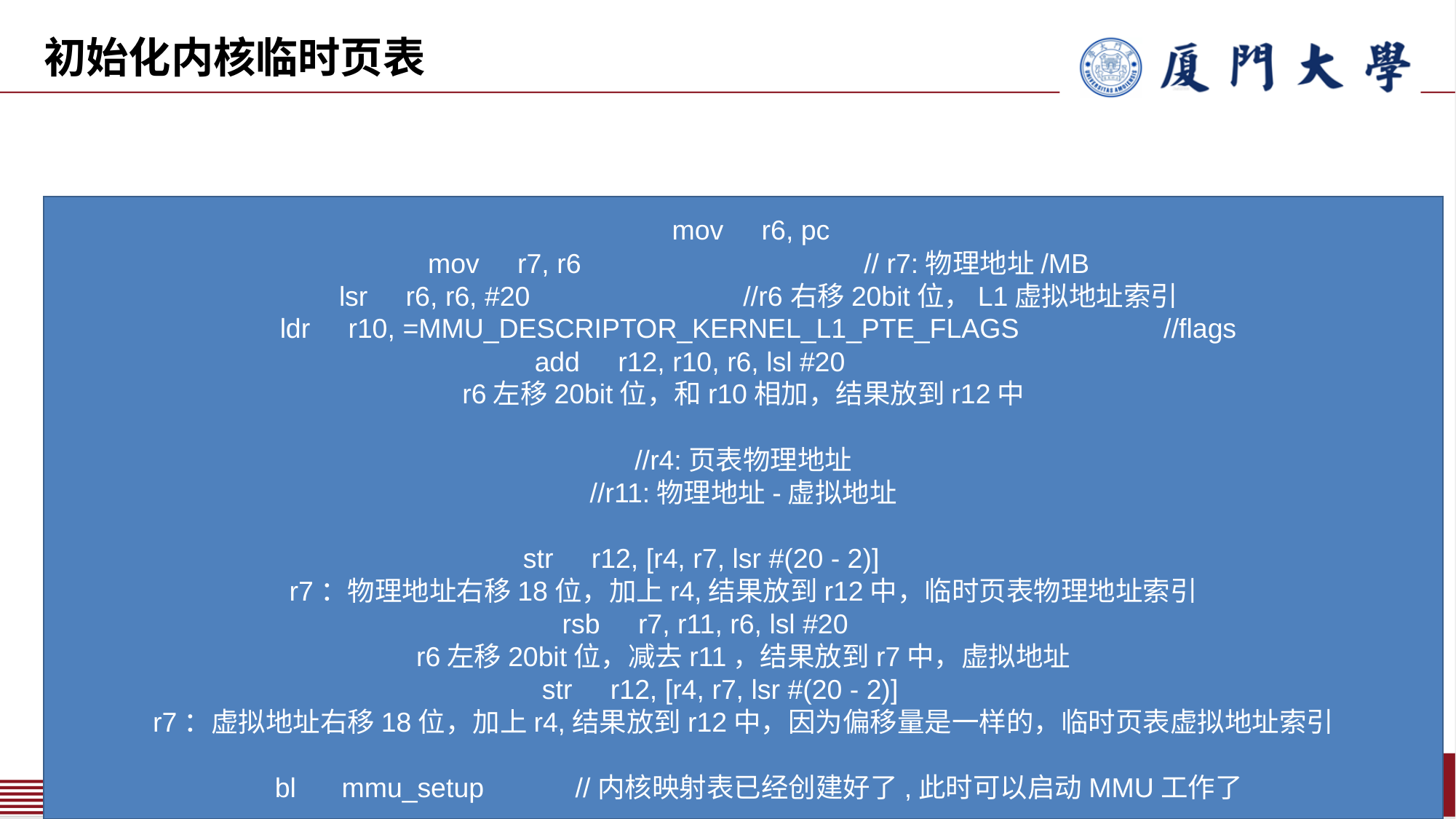

初始化内核临时页表
  mov     r6, pc
    mov     r7, r6                                     // r7:物理地址/MB
    lsr     r6, r6, #20                            //r6右移20bit位，L1虚拟地址索引
    ldr     r10, =MMU_DESCRIPTOR_KERNEL_L1_PTE_FLAGS                   //flags
    add     r12, r10, r6, lsl #20
r6左移20bit位，和r10相加，结果放到r12中

//r4:页表物理地址
//r11:物理地址-虚拟地址

  str     r12, [r4, r7, lsr #(20 - 2)]
r7：物理地址右移18位，加上r4,结果放到r12中，临时页表物理地址索引
    rsb     r7, r11, r6, lsl #20
r6左移20bit位，减去r11，结果放到r7中，虚拟地址
    str     r12, [r4, r7, lsr #(20 - 2)]
r7：虚拟地址右移18位，加上r4,结果放到r12中，因为偏移量是一样的，临时页表虚拟地址索引

    bl      mmu_setup            //内核映射表已经创建好了,此时可以启动MMU工作了